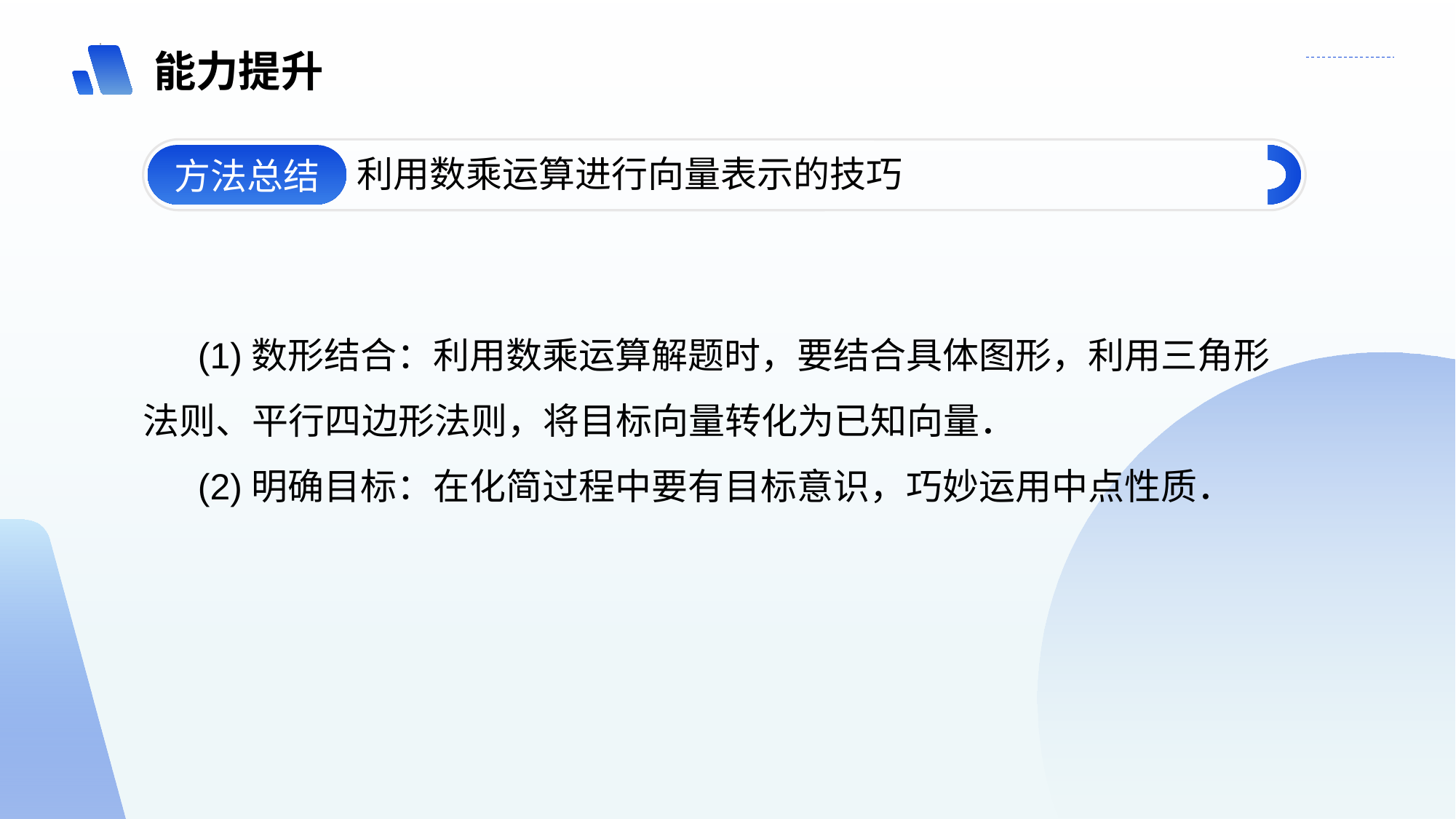

能力提升

方法总结

利用数乘运算进行向量表示的技巧
(1)数形结合：利用数乘运算解题时，要结合具体图形，利用三角形法则、平行四边形法则，将目标向量转化为已知向量．
(2)明确目标：在化简过程中要有目标意识，巧妙运用中点性质．